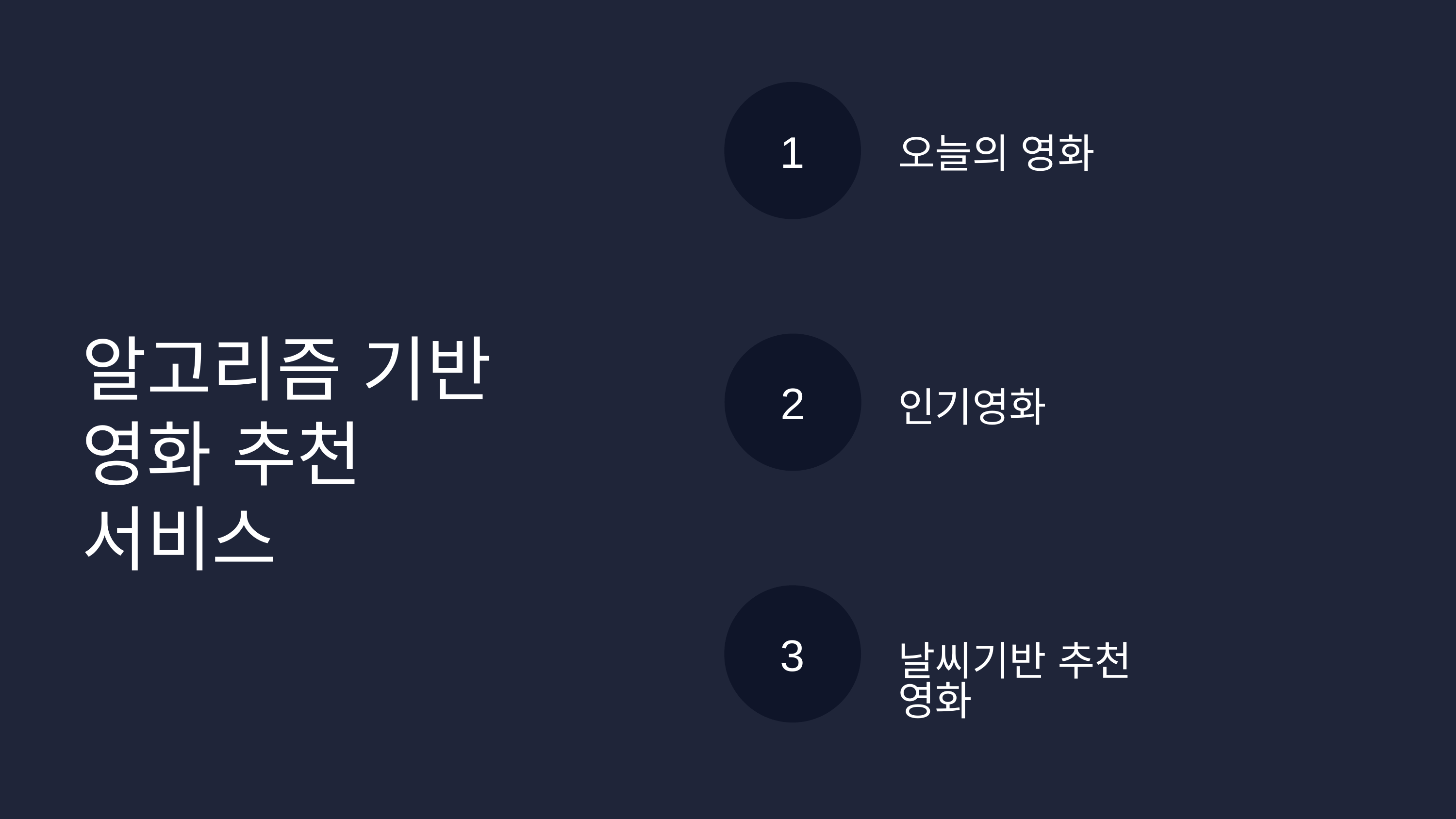

1
오늘의 영화
알고리즘 기반
영화 추천 서비스

2
인기영화

3
날씨기반 추천 영화